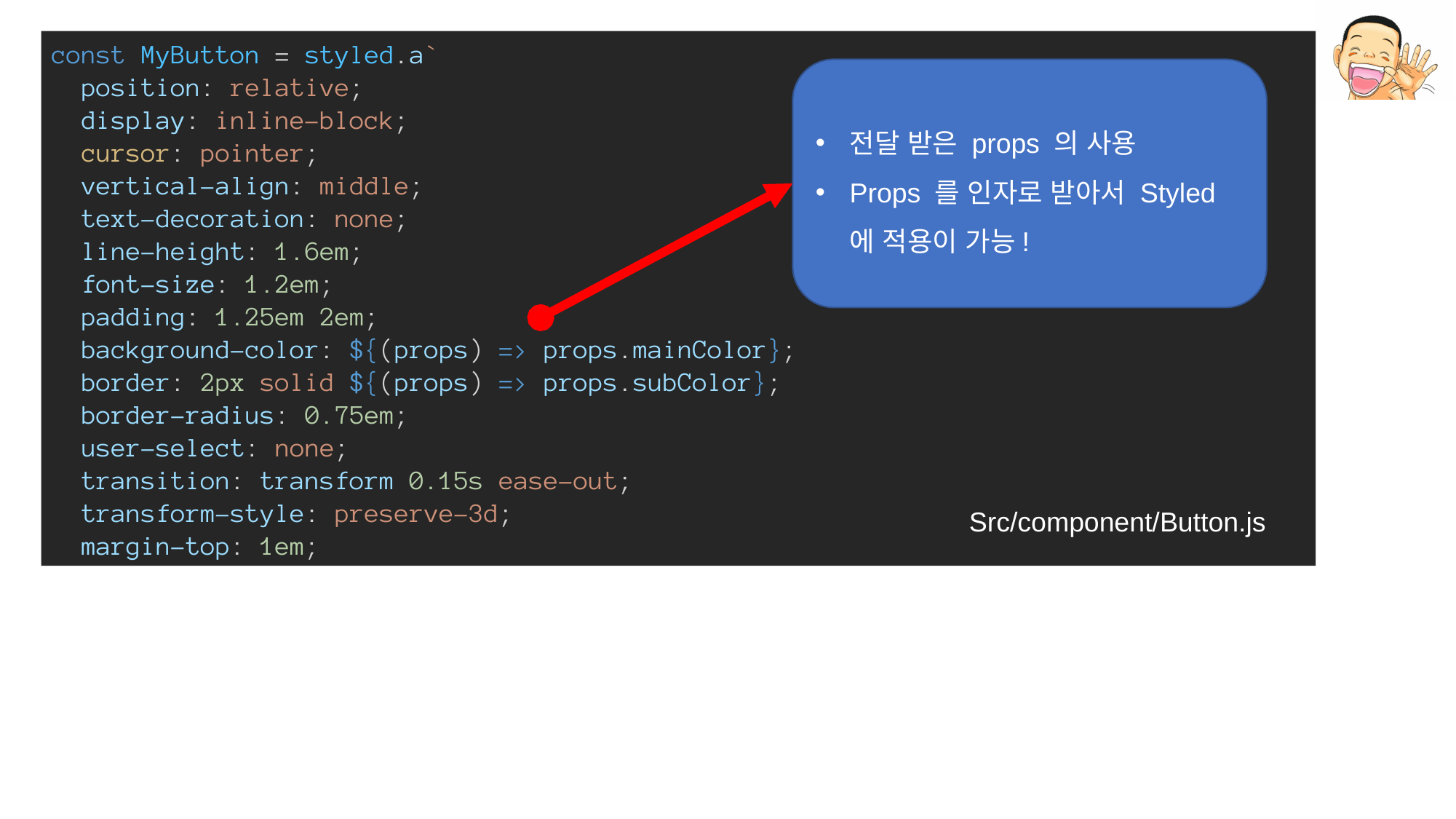

const MyButton = styled.a`
  position: relative;
  display: inline-block;
  cursor: pointer;
  vertical-align: middle;
  text-decoration: none;
  line-height: 1.6em;
  font-size: 1.2em;
  padding: 1.25em 2em;
  background-color: ${(props) => props.mainColor};
  border: 2px solid ${(props) => props.subColor};
  border-radius: 0.75em;
  user-select: none;
  transition: transform 0.15s ease-out;
  transform-style: preserve-3d;
  margin-top: 1em;
전달 받은 props 의 사용
Props 를 인자로 받아서 Styled 에 적용이 가능!
Src/component/Button.js